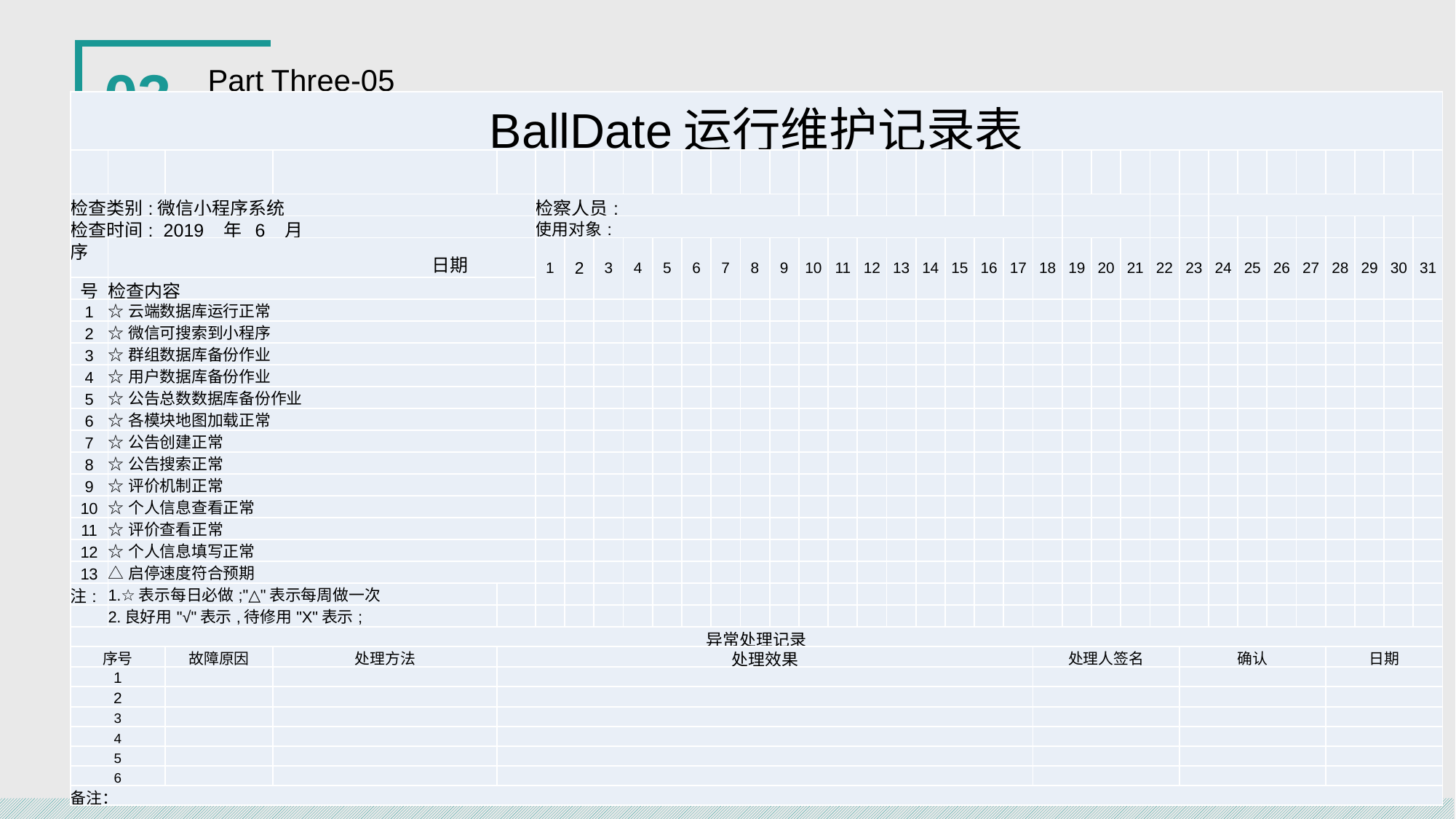

03
Part Three-05
确认测试
| BallDate运行维护记录表 |  |  |  |  |  |  |  |  |  |  |  |  |  |  |  |  |  |  |  |  |  |  |  |  |  |  |  |  |  |  |  |  |  |  |  |
| --- | --- | --- | --- | --- | --- | --- | --- | --- | --- | --- | --- | --- | --- | --- | --- | --- | --- | --- | --- | --- | --- | --- | --- | --- | --- | --- | --- | --- | --- | --- | --- | --- | --- | --- | --- |
|  |  |  |  |  |  |  |  |  |  |  |  |  |  |  |  |  |  |  |  |  |  |  |  |  |  |  |  |  |  |  |  |  |  |  |  |
| 检查类别:微信小程序系统 |  |  |  |  | 检察人员: |  |  |  |  |  |  |  |  |  |  |  |  |  |  |  |  |  |  |  |  |  |  |  |  |  |  |  |  |  |  |
| 检查时间: 2019 年 6 月 |  |  |  |  | 使用对象: |  |  |  |  |  |  |  |  |  |  |  |  |  |  |  |  |  |  |  |  |  |  |  |  |  |  |  |  |  |  |
| 序 | 日期 |  |  |  | 1 | 2 | 3 | 4 | 5 | 6 | 7 | 8 | 9 | 10 | 11 | 12 | 13 | 14 | 15 | 16 | 17 | 18 | 19 | 20 | 21 | 22 | 23 | 24 | 25 | 26 | 27 | 28 | 29 | 30 | 31 |
| 号 | 检查内容 |  |  |  |  |  |  |  |  |  |  |  |  |  |  |  |  |  |  |  |  |  |  |  |  |  |  |  |  |  |  |  |  |  |  |
| 1 | ☆云端数据库运行正常 |  |  |  |  |  |  |  |  |  |  |  |  |  |  |  |  |  |  |  |  |  |  |  |  |  |  |  |  |  |  |  |  |  |  |
| 2 | ☆微信可搜索到小程序 |  |  |  |  |  |  |  |  |  |  |  |  |  |  |  |  |  |  |  |  |  |  |  |  |  |  |  |  |  |  |  |  |  |  |
| 3 | ☆群组数据库备份作业 |  |  |  |  |  |  |  |  |  |  |  |  |  |  |  |  |  |  |  |  |  |  |  |  |  |  |  |  |  |  |  |  |  |  |
| 4 | ☆用户数据库备份作业 |  |  |  |  |  |  |  |  |  |  |  |  |  |  |  |  |  |  |  |  |  |  |  |  |  |  |  |  |  |  |  |  |  |  |
| 5 | ☆公告总数数据库备份作业 |  |  |  |  |  |  |  |  |  |  |  |  |  |  |  |  |  |  |  |  |  |  |  |  |  |  |  |  |  |  |  |  |  |  |
| 6 | ☆各模块地图加载正常 |  |  |  |  |  |  |  |  |  |  |  |  |  |  |  |  |  |  |  |  |  |  |  |  |  |  |  |  |  |  |  |  |  |  |
| 7 | ☆公告创建正常 |  |  |  |  |  |  |  |  |  |  |  |  |  |  |  |  |  |  |  |  |  |  |  |  |  |  |  |  |  |  |  |  |  |  |
| 8 | ☆公告搜索正常 |  |  |  |  |  |  |  |  |  |  |  |  |  |  |  |  |  |  |  |  |  |  |  |  |  |  |  |  |  |  |  |  |  |  |
| 9 | ☆评价机制正常 |  |  |  |  |  |  |  |  |  |  |  |  |  |  |  |  |  |  |  |  |  |  |  |  |  |  |  |  |  |  |  |  |  |  |
| 10 | ☆个人信息查看正常 |  |  |  |  |  |  |  |  |  |  |  |  |  |  |  |  |  |  |  |  |  |  |  |  |  |  |  |  |  |  |  |  |  |  |
| 11 | ☆评价查看正常 |  |  |  |  |  |  |  |  |  |  |  |  |  |  |  |  |  |  |  |  |  |  |  |  |  |  |  |  |  |  |  |  |  |  |
| 12 | ☆个人信息填写正常 |  |  |  |  |  |  |  |  |  |  |  |  |  |  |  |  |  |  |  |  |  |  |  |  |  |  |  |  |  |  |  |  |  |  |
| 13 | △启停速度符合预期 |  |  |  |  |  |  |  |  |  |  |  |  |  |  |  |  |  |  |  |  |  |  |  |  |  |  |  |  |  |  |  |  |  |  |
| 注: | 1.☆表示每日必做;"△"表示每周做一次 |  |  |  |  |  |  |  |  |  |  |  |  |  |  |  |  |  |  |  |  |  |  |  |  |  |  |  |  |  |  |  |  |  |  |
|  | 2.良好用"√"表示,待修用"X"表示; |  |  |  |  |  |  |  |  |  |  |  |  |  |  |  |  |  |  |  |  |  |  |  |  |  |  |  |  |  |  |  |  |  |  |
| 异常处理记录 |  |  |  |  |  |  |  |  |  |  |  |  |  |  |  |  |  |  |  |  |  |  |  |  |  |  |  |  |  |  |  |  |  |  |  |
| 序号 |  | 故障原因 | 处理方法 | 处理效果 |  |  |  |  |  |  |  |  |  |  |  |  |  |  |  |  |  | 处理人签名 |  |  |  |  | 确认 |  |  |  |  | 日期 |  |  |  |
| 1 |  |  |  |  |  |  |  |  |  |  |  |  |  |  |  |  |  |  |  |  |  |  |  |  |  |  |  |  |  |  |  |  |  |  |  |
| 2 |  |  |  |  |  |  |  |  |  |  |  |  |  |  |  |  |  |  |  |  |  |  |  |  |  |  |  |  |  |  |  |  |  |  |  |
| 3 |  |  |  |  |  |  |  |  |  |  |  |  |  |  |  |  |  |  |  |  |  |  |  |  |  |  |  |  |  |  |  |  |  |  |  |
| 4 |  |  |  |  |  |  |  |  |  |  |  |  |  |  |  |  |  |  |  |  |  |  |  |  |  |  |  |  |  |  |  |  |  |  |  |
| 5 |  |  |  |  |  |  |  |  |  |  |  |  |  |  |  |  |  |  |  |  |  |  |  |  |  |  |  |  |  |  |  |  |  |  |  |
| 6 |  |  |  |  |  |  |  |  |  |  |  |  |  |  |  |  |  |  |  |  |  |  |  |  |  |  |  |  |  |  |  |  |  |  |  |
| 备注： |  |  |  |  |  |  |  |  |  |  |  |  |  |  |  |  |  |  |  |  |  |  |  |  |  |  |  |  |  |  |  |  |  |  |  |